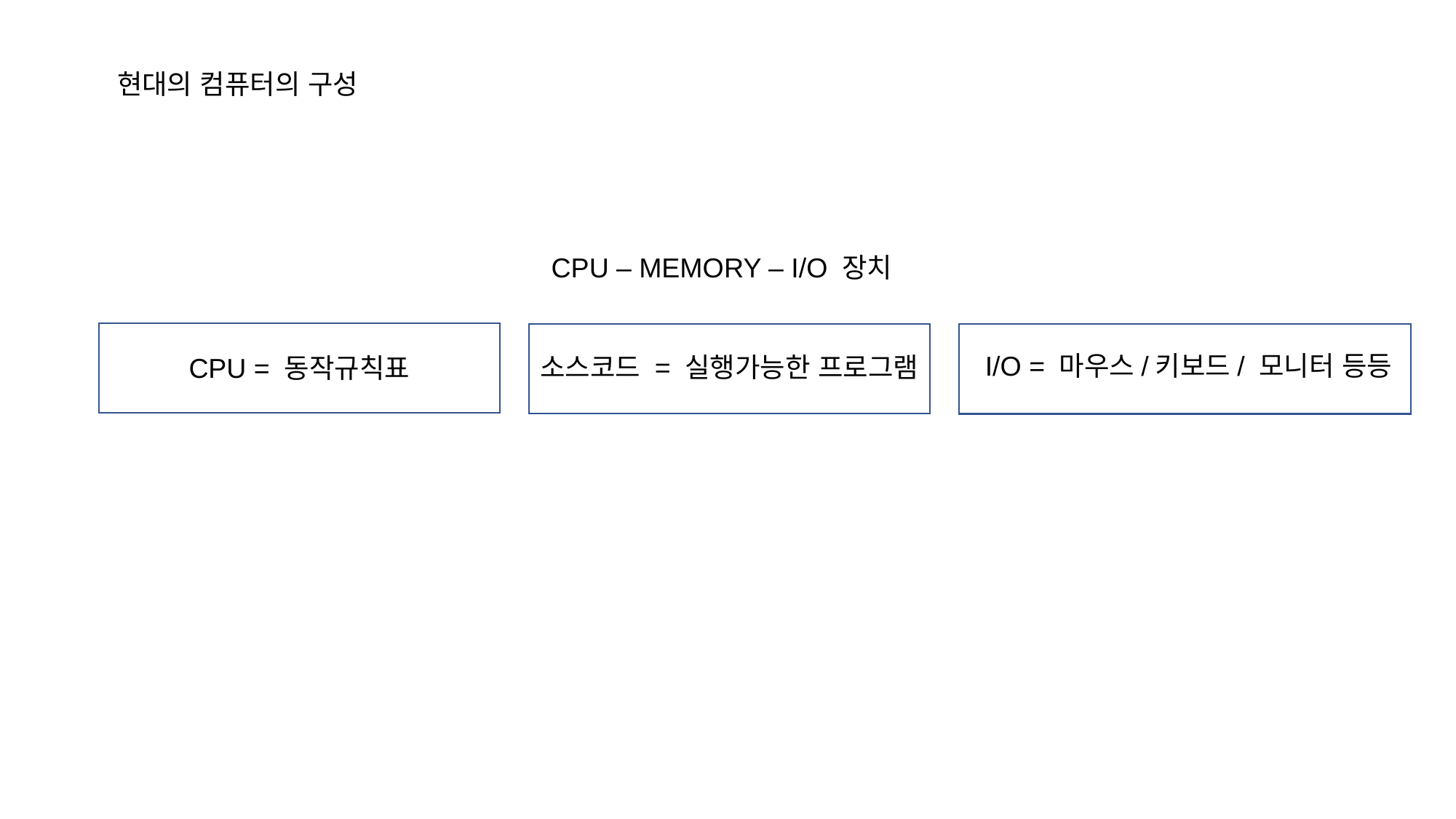

현대의 컴퓨터의 구성
CPU – MEMORY – I/O 장치

I/O = 마우스/키보드/ 모니터 등등
소스코드 = 실행가능한 프로그램
CPU = 동작규칙표